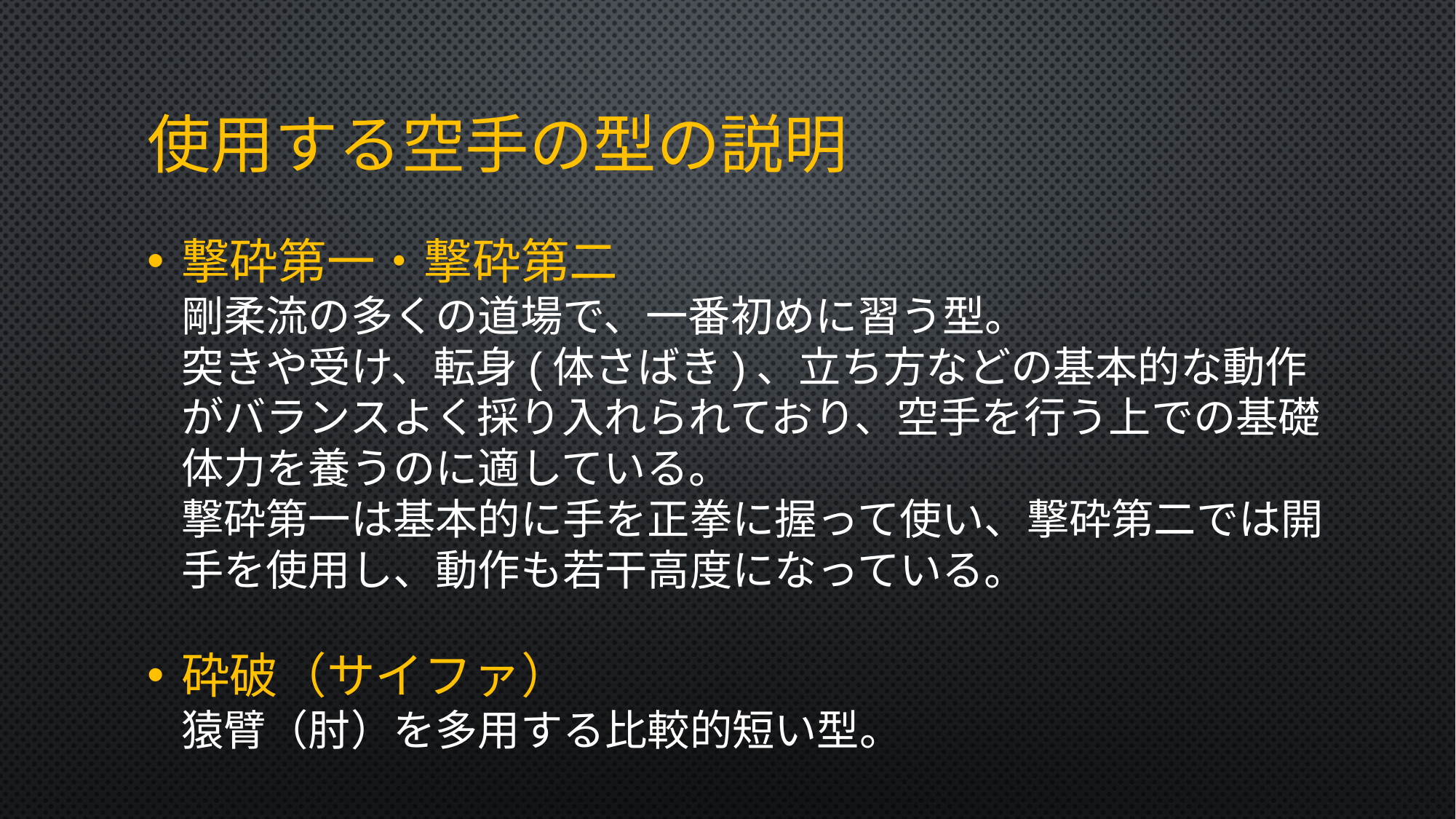

# 使用する空手の型の説明
撃砕第一・撃砕第二
剛柔流の多くの道場で、一番初めに習う型。
突きや受け、転身(体さばき)、立ち方などの基本的な動作がバランスよく採り入れられており、空手を行う上での基礎体力を養うのに適している。
撃砕第一は基本的に手を正拳に握って使い、撃砕第二では開手を使用し、動作も若干高度になっている。

砕破（サイファ）
猿臂（肘）を多用する比較的短い型。